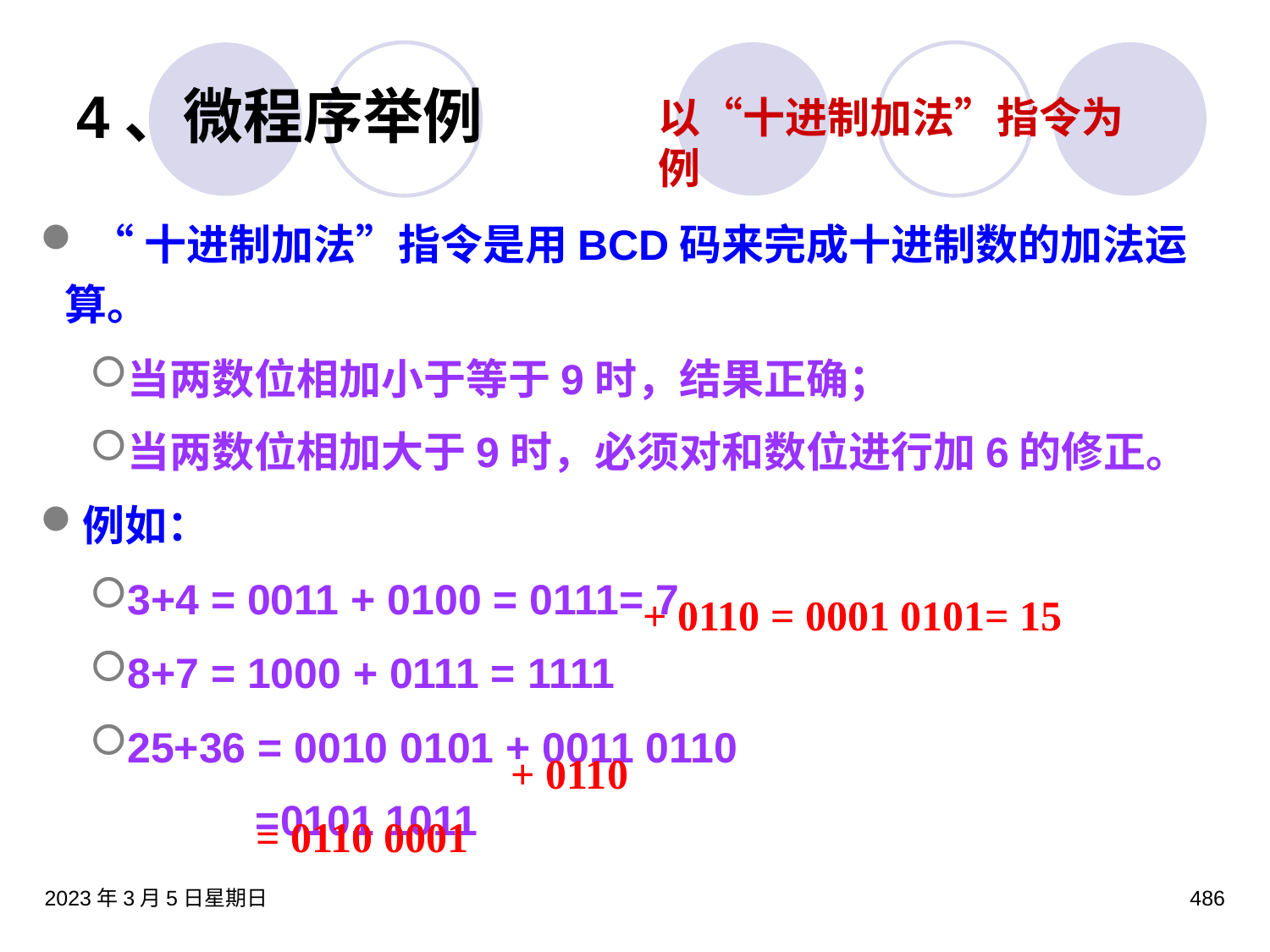

# 4、微程序举例
以“十进制加法”指令为例
 “十进制加法”指令是用BCD码来完成十进制数的加法运算。
当两数位相加小于等于9时，结果正确；
当两数位相加大于9时，必须对和数位进行加6的修正。
例如：
3+4 = 0011 + 0100 = 0111= 7
8+7 = 1000 + 0111 = 1111
25+36 = 0010 0101 + 0011 0110
              =0101 1011
+ 0110 = 0001 0101= 15
+ 0110
 = 0110 0001
2023年3月5日星期日
486